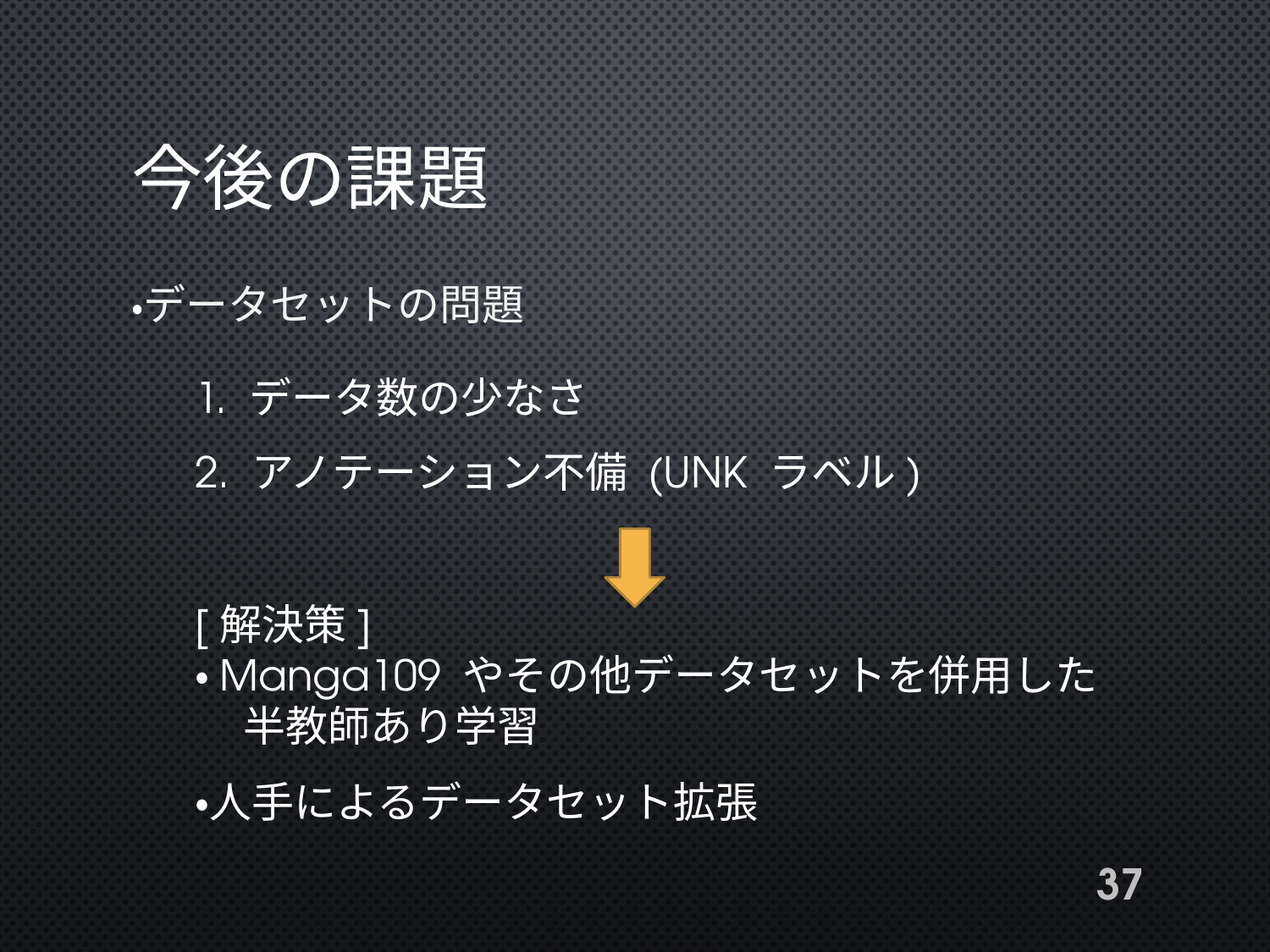

# 今後の課題
・データセットの問題

1. データ数の少なさ

2. アノテーション不備 (UNK ラベル)

[解決策]
・Manga109 やその他データセットを併用した
    半教師あり学習

・人手によるデータセット拡張

37